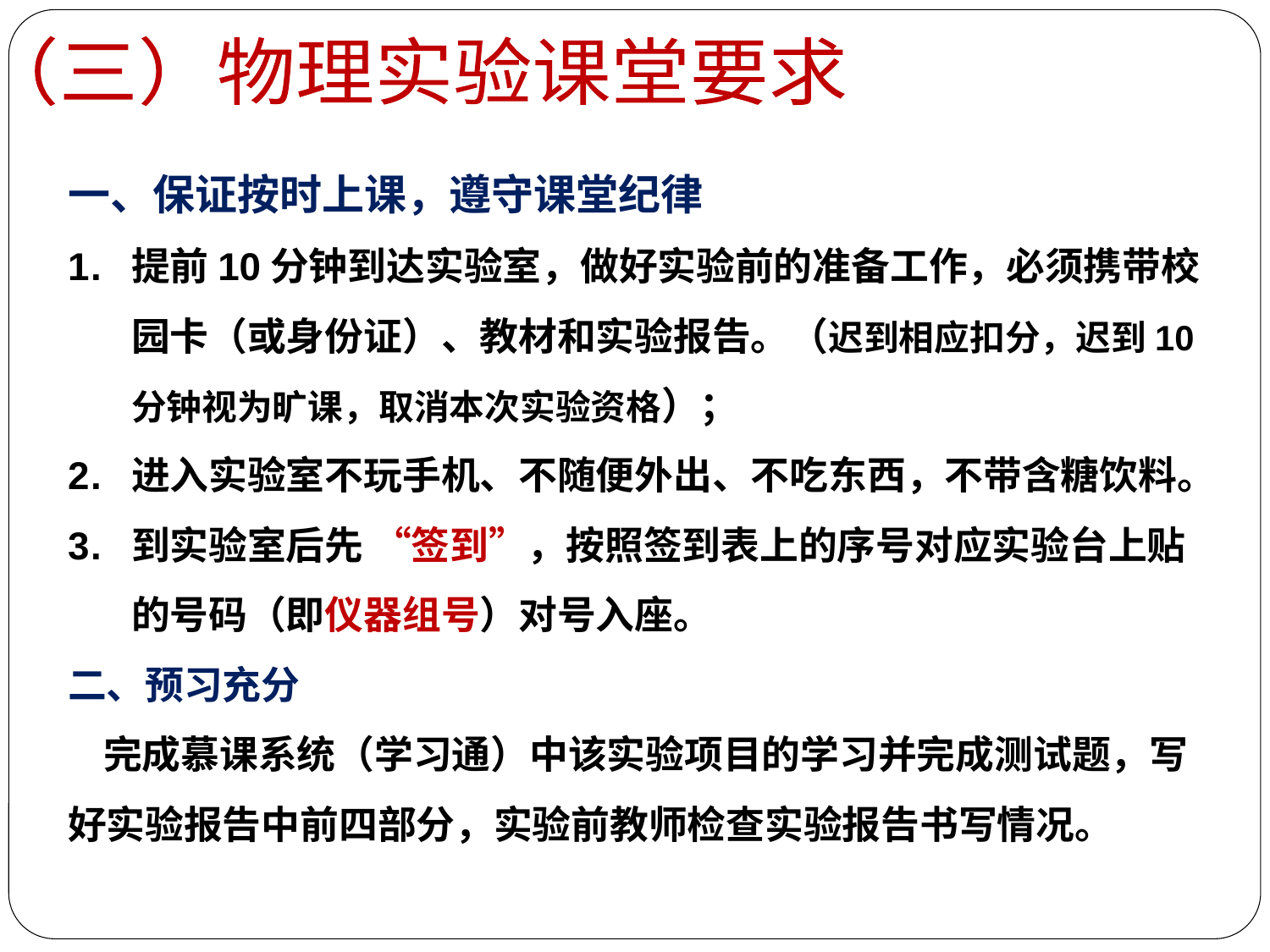

（三）物理实验课堂要求
一、保证按时上课，遵守课堂纪律
提前10分钟到达实验室，做好实验前的准备工作，必须携带校园卡（或身份证）、教材和实验报告。（迟到相应扣分，迟到10分钟视为旷课，取消本次实验资格）；
进入实验室不玩手机、不随便外出、不吃东西，不带含糖饮料。
到实验室后先 “签到”，按照签到表上的序号对应实验台上贴的号码（即仪器组号）对号入座。
二、预习充分
   完成慕课系统（学习通）中该实验项目的学习并完成测试题，写好实验报告中前四部分，实验前教师检查实验报告书写情况。